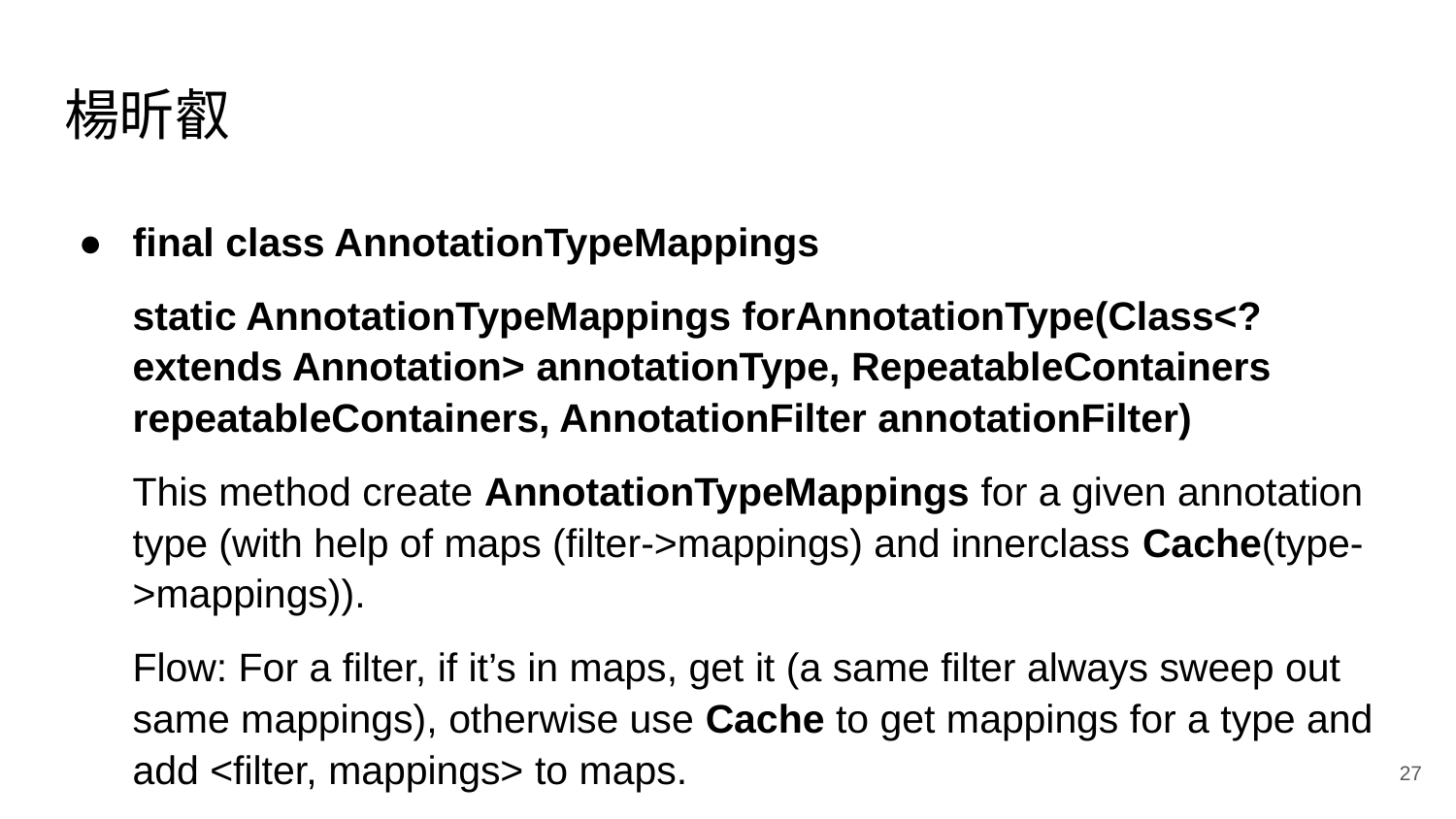

# 楊昕叡
final class AnnotationTypeMappings
static AnnotationTypeMappings forAnnotationType(Class<? extends Annotation> annotationType, RepeatableContainers repeatableContainers, AnnotationFilter annotationFilter)
This method create AnnotationTypeMappings for a given annotation type (with help of maps (filter->mappings) and innerclass Cache(type->mappings)).
Flow: For a filter, if it’s in maps, get it (a same filter always sweep out same mappings), otherwise use Cache to get mappings for a type and add <filter, mappings> to maps.
27